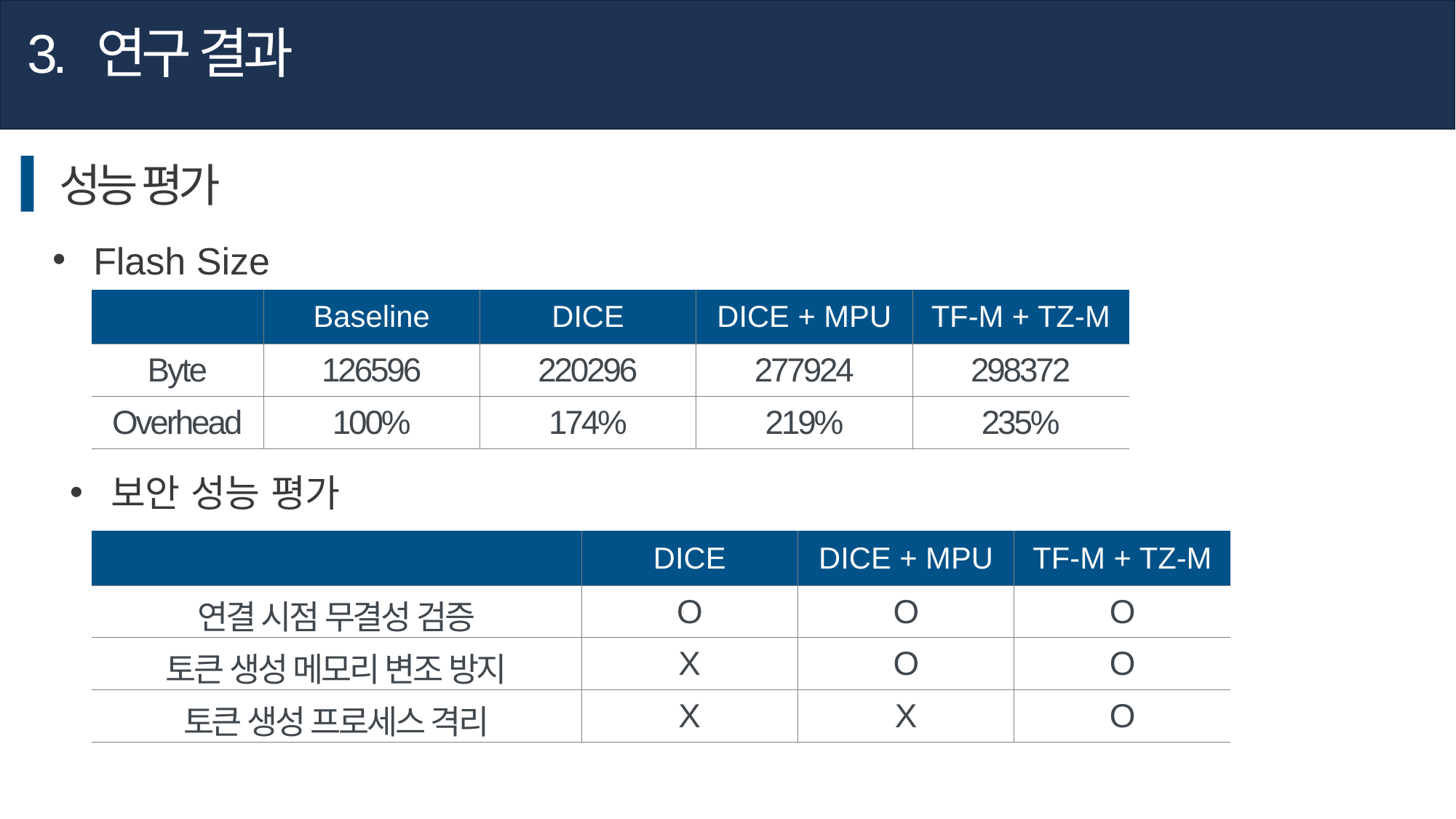

3. 연구 결과
성능 평가

Flash Size
|  | Baseline | DICE | DICE + MPU | TF-M + TZ-M |
| --- | --- | --- | --- | --- |
| Byte | 126596 | 220296 | 277924 | 298372 |
| Overhead | 100% | 174% | 219% | 235% |
보안 성능 평가
|  | DICE | DICE + MPU | TF-M + TZ-M |
| --- | --- | --- | --- |
| 연결 시점 무결성 검증 | O | O | O |
| 토큰 생성 메모리 변조 방지 | X | O | O |
| 토큰 생성 프로세스 격리 | X | X | O |